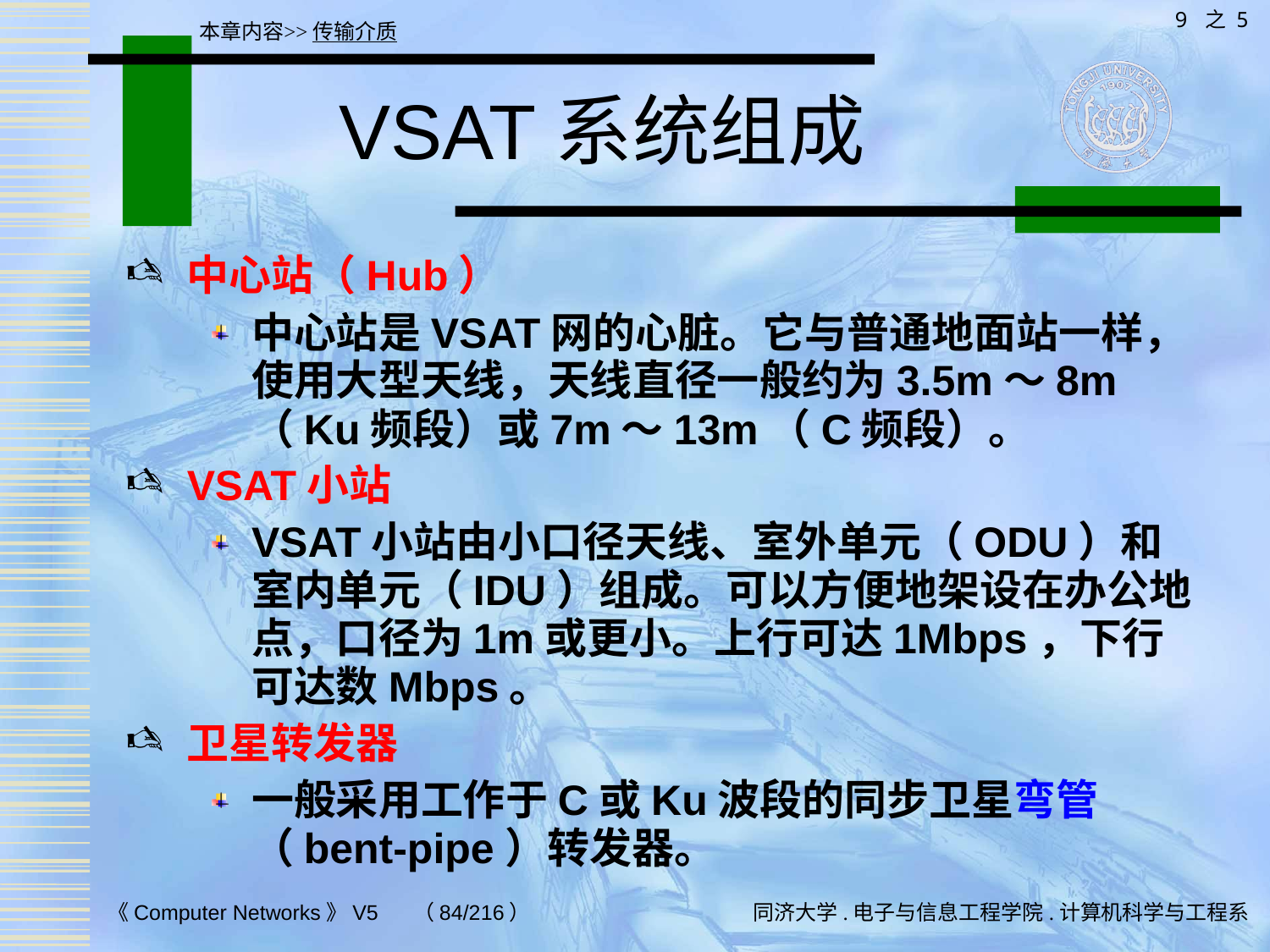

9 之 5
本章内容>>传输介质
# VSAT系统组成
中心站（Hub）
中心站是VSAT网的心脏。它与普通地面站一样，使用大型天线，天线直径一般约为3.5m～8m（Ku频段）或7m～13m（C频段）。
VSAT小站
VSAT小站由小口径天线、室外单元（ODU）和室内单元（IDU）组成。可以方便地架设在办公地点，口径为1m或更小。上行可达1Mbps，下行可达数Mbps。
卫星转发器
一般采用工作于C或Ku波段的同步卫星弯管（bent-pipe）转发器。